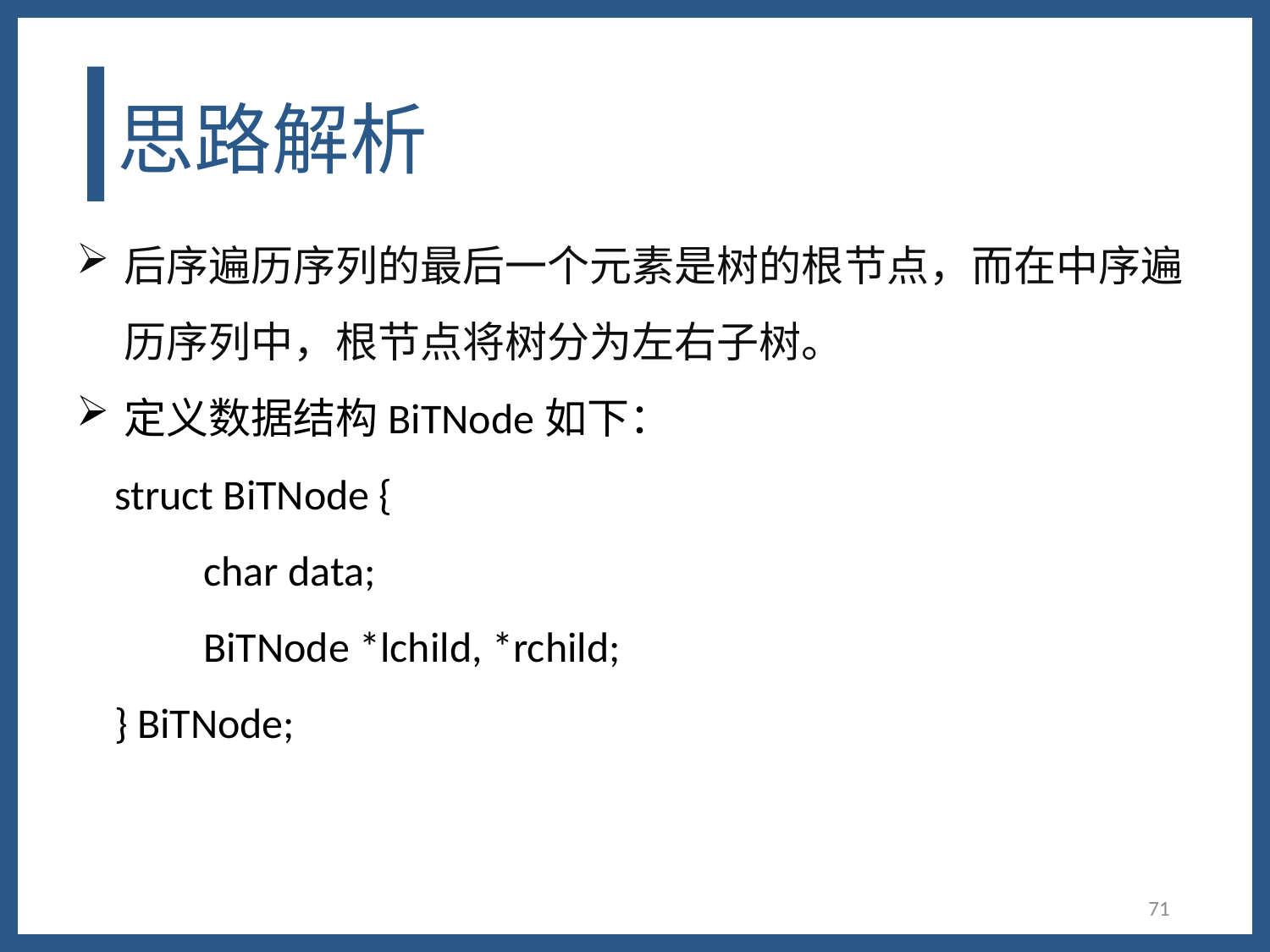

# 思路解析
后序遍历序列的最后一个元素是树的根节点，而在中序遍历序列中，根节点将树分为左右子树。
定义数据结构BiTNode如下：
    struct BiTNode {
	char data;
	BiTNode *lchild, *rchild;
    } BiTNode;

71